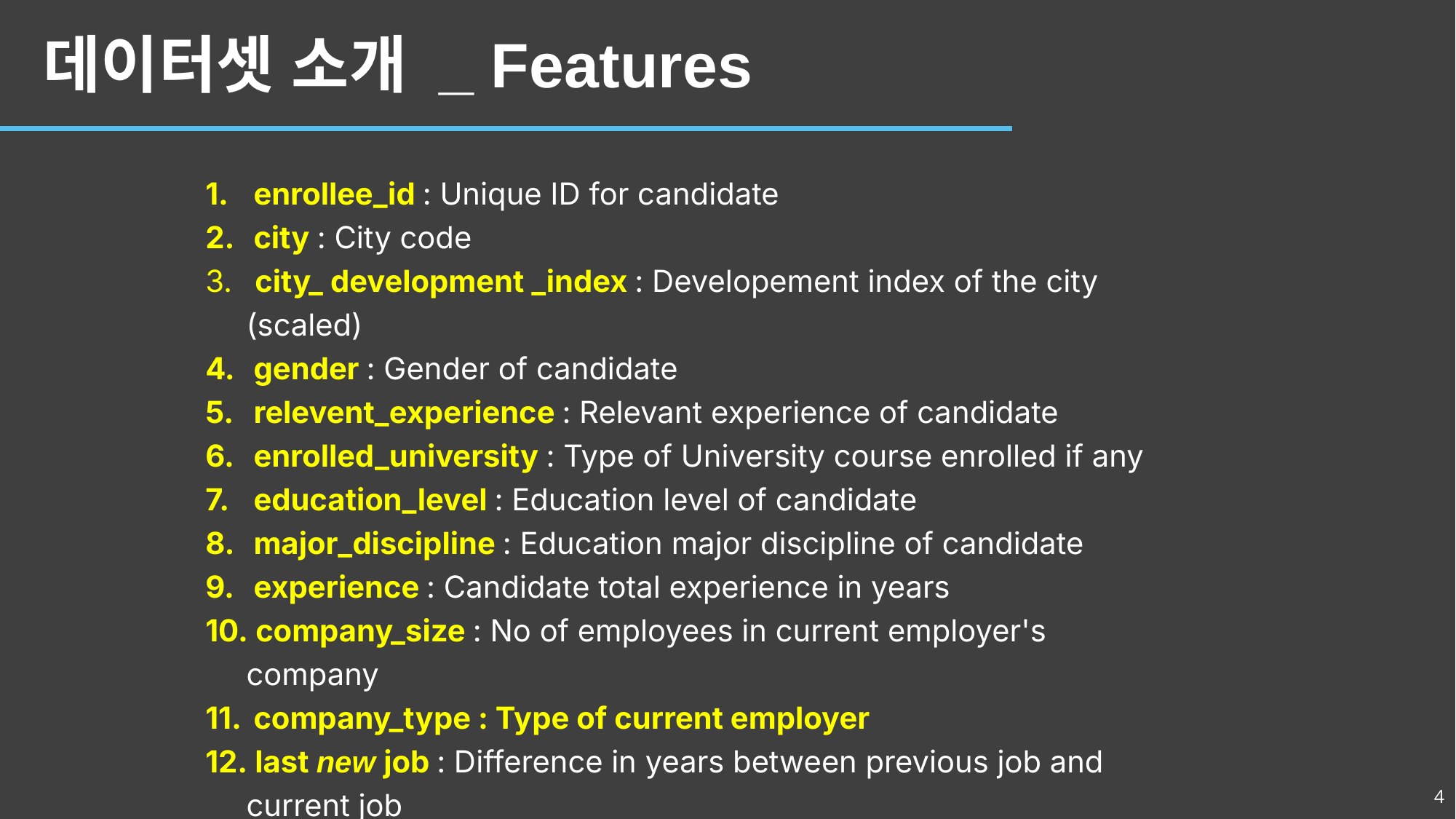

데이터셋 소개 _ Features
 enrollee_id : Unique ID for candidate
 city : City code
 city_ development _index : Developement index of the city (scaled)
 gender : Gender of candidate
 relevent_experience : Relevant experience of candidate
 enrolled_university : Type of University course enrolled if any
 education_level : Education level of candidate
 major_discipline : Education major discipline of candidate
 experience : Candidate total experience in years
 company_size : No of employees in current employer's company
 company_type : Type of current employer
 last new job : Difference in years between previous job and current job
 training_hours : training hours completed
 Target : 0 – Not looking for job change, 1 – Looking for a job change
4